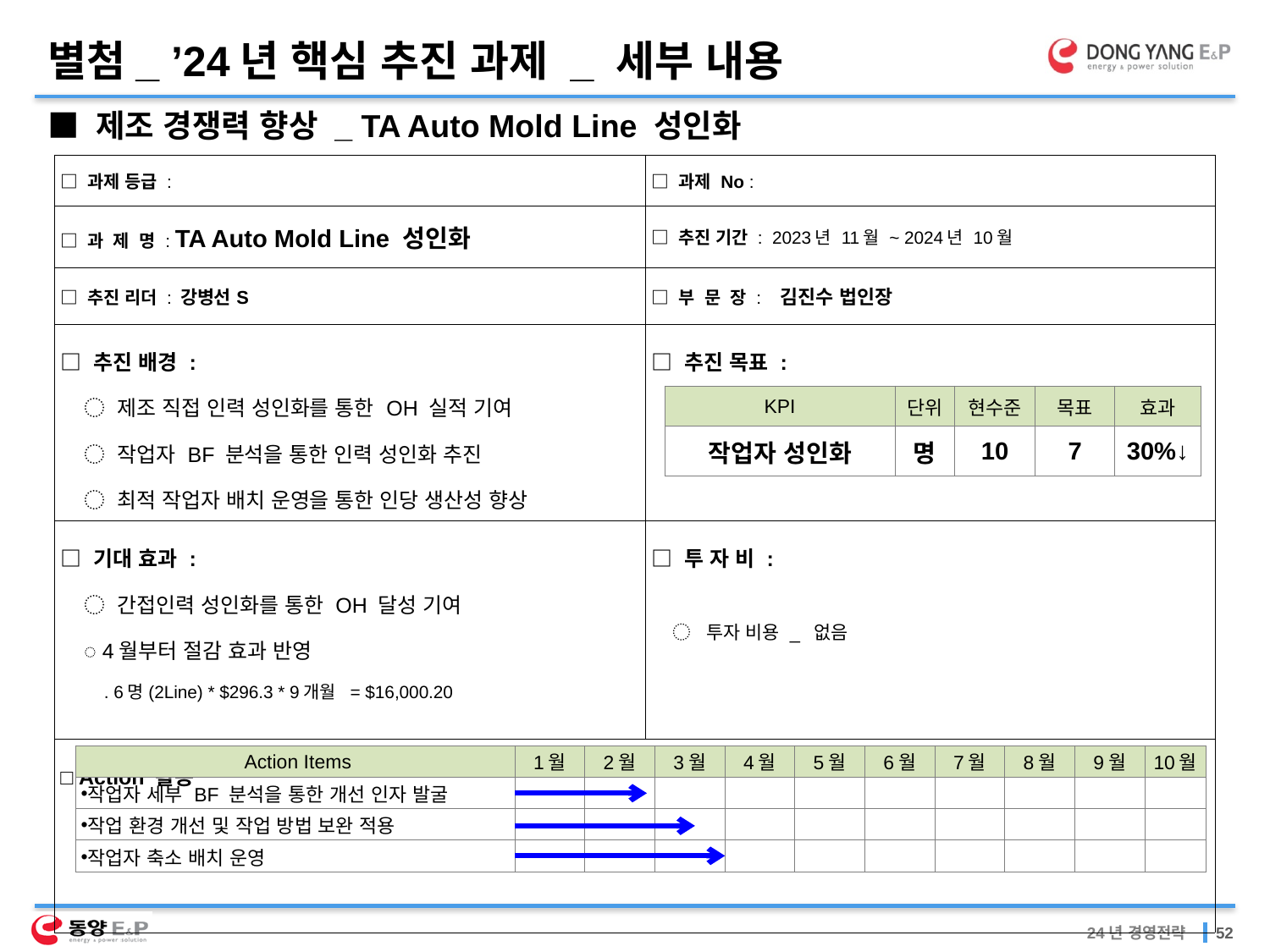

별첨_ ’24년 핵심 추진 과제 _ 세부 내용
■ 제조 경쟁력 향상 _ TA Auto Mold Line 성인화
| □ 과제 등급 : | □ 과제 No : |
| --- | --- |
| □ 과 제 명 : TA Auto Mold Line 성인화 | □ 추진 기간 : 2023년 11월 ~ 2024년 10월 |
| □ 추진 리더 : 강병선S | □ 부 문 장 : 김진수 법인장 |
| □ 추진 배경 : ◌ 제조 직접 인력 성인화를 통한 OH 실적 기여 ◌ 작업자 BF 분석을 통한 인력 성인화 추진 ◌ 최적 작업자 배치 운영을 통한 인당 생산성 향상 | □ 추진 목표 : |
| □ 기대 효과 : ◌ 간접인력 성인화를 통한 OH 달성 기여 ◌ 4월부터 절감 효과 반영 . 6명(2Line) \* $296.3 \* 9개월 = $16,000.20 | □ 투 자 비 :   ◌ 투자 비용 \_ 없음 |
| □ Action 활동 |  |
| KPI | 단위 | 현수준 | 목표 | 효과 |
| --- | --- | --- | --- | --- |
| 작업자 성인화 | 명 | 10 | 7 | 30%↓ |
| Action Items | 1월 | 2월 | 3월 | 4월 | 5월 | 6월 | 7월 | 8월 | 9월 | 10월 |
| --- | --- | --- | --- | --- | --- | --- | --- | --- | --- | --- |
| 작업자 세부 BF 분석을 통한 개선 인자 발굴 |  |  |  |  |  |  |  |  |  |  |
| 작업 환경 개선 및 작업 방법 보완 적용 |  |  |  |  |  |  |  |  |  |  |
| 작업자 축소 배치 운영 |  |  |  |  |  |  |  |  |  |  |